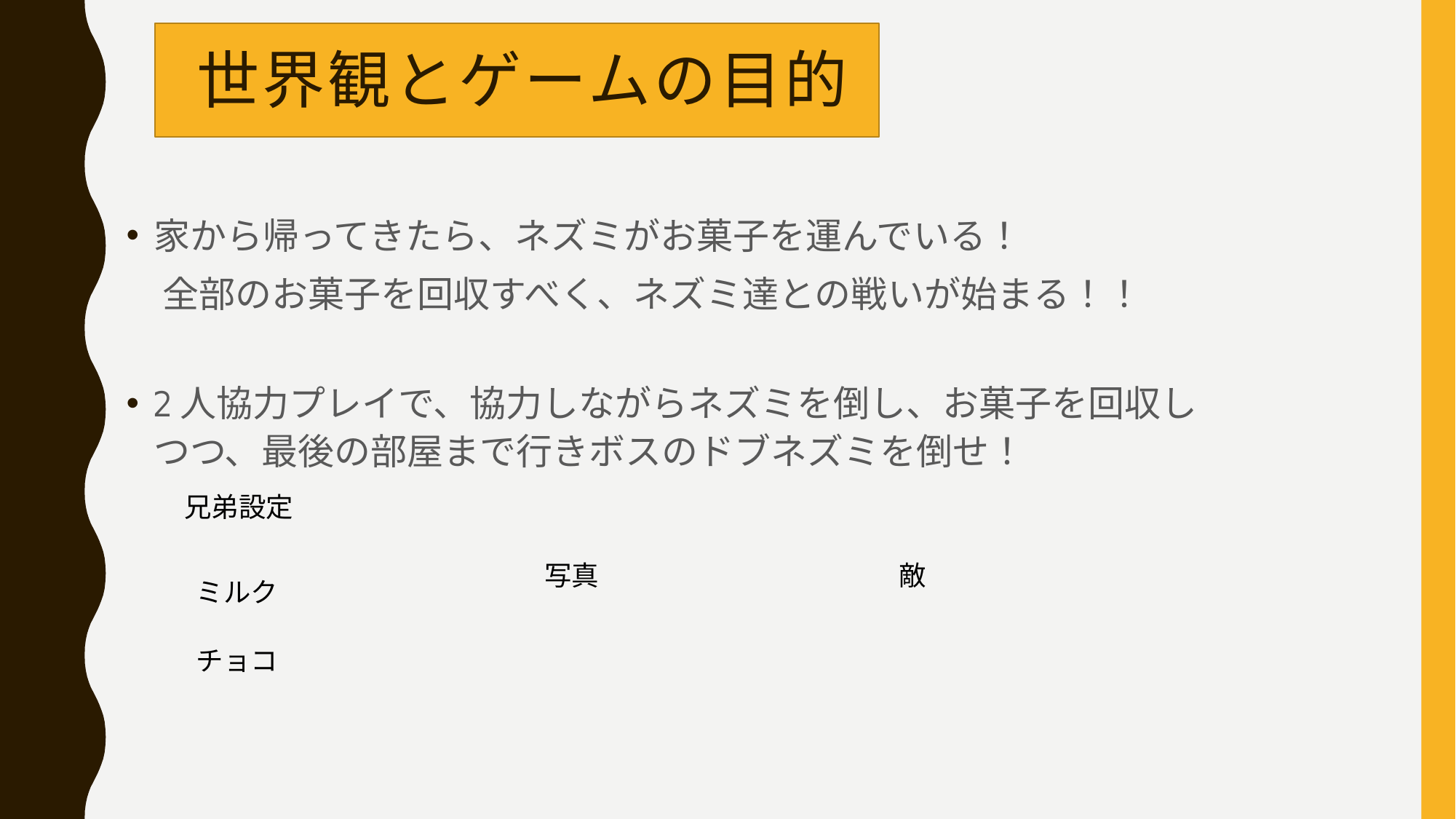

# 世界観とゲームの目的
家から帰ってきたら、ネズミがお菓子を運んでいる！
　全部のお菓子を回収すべく、ネズミ達との戦いが始まる！！

2人協力プレイで、協力しながらネズミを倒し、お菓子を回収しつつ、最後の部屋まで行きボスのドブネズミを倒せ！
兄弟設定
写真
敵

ミルク
チョコ